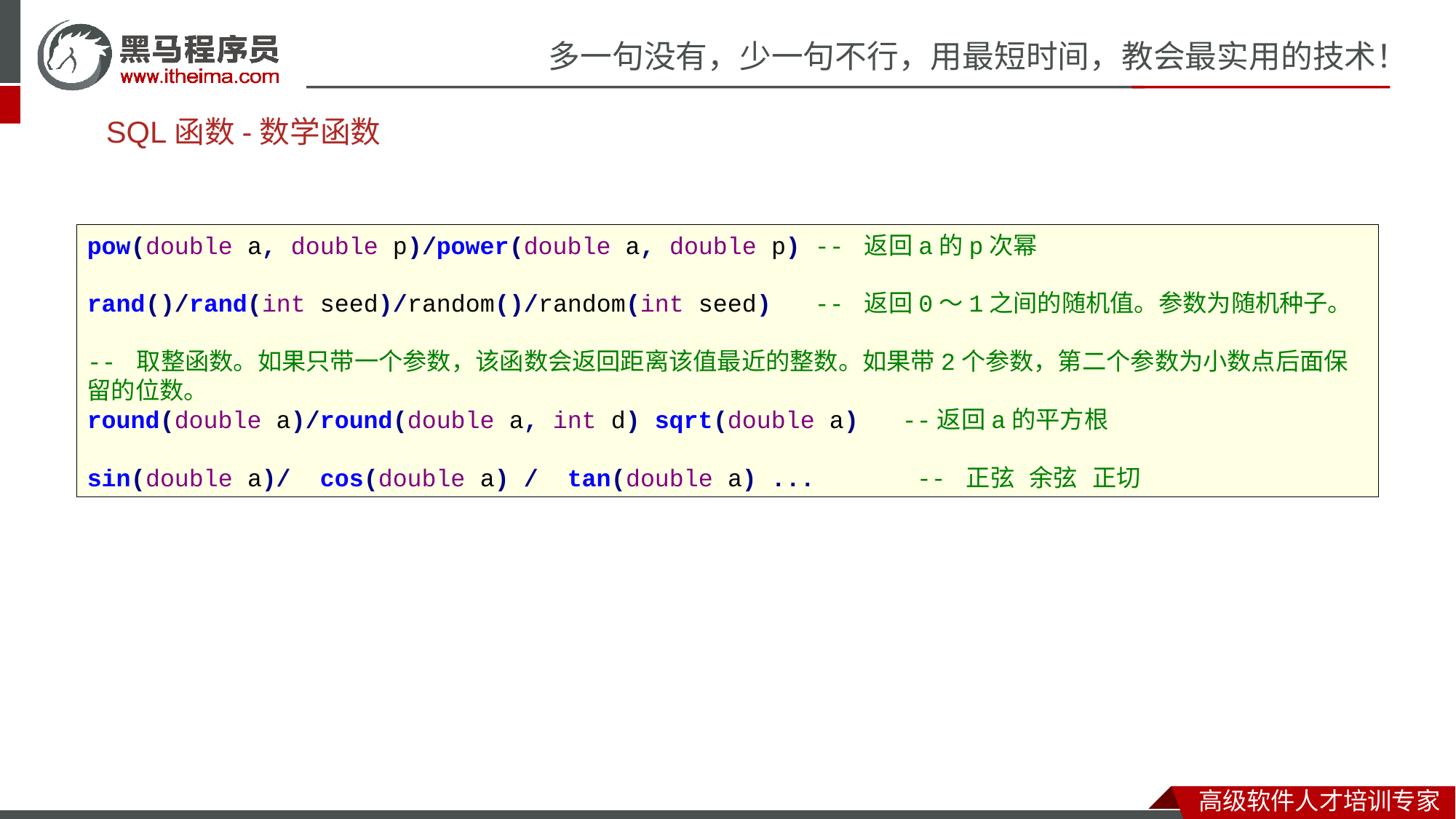

# SQL函数-数学函数
pow(double a, double p)/power(double a, double p) -- 返回a的p次幂

rand()/rand(int seed)/random()/random(int seed)   -- 返回0～1之间的随机值。参数为随机种子。

-- 取整函数。如果只带一个参数，该函数会返回距离该值最近的整数。如果带2个参数，第二个参数为小数点后面保留的位数。
round(double a)/round(double a, int d) sqrt(double a)   --返回a的平方根

sin(double a)/  cos(double a) /  tan(double a) ...       -- 正弦 余弦 正切